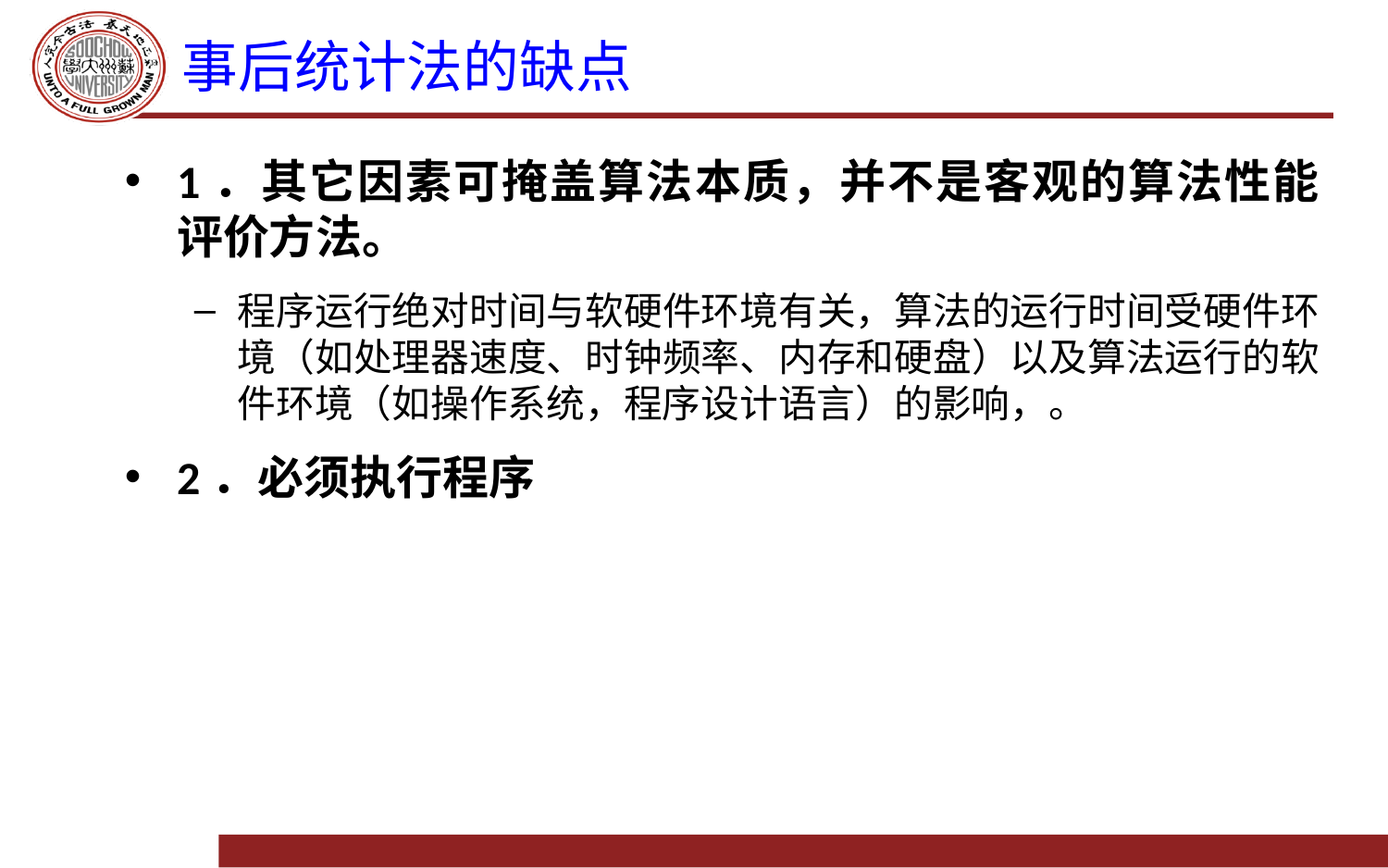

# 事后统计法的缺点
1．其它因素可掩盖算法本质，并不是客观的算法性能评价方法。
程序运行绝对时间与软硬件环境有关，算法的运行时间受硬件环境（如处理器速度、时钟频率、内存和硬盘）以及算法运行的软件环境（如操作系统，程序设计语言）的影响，。
2．必须执行程序